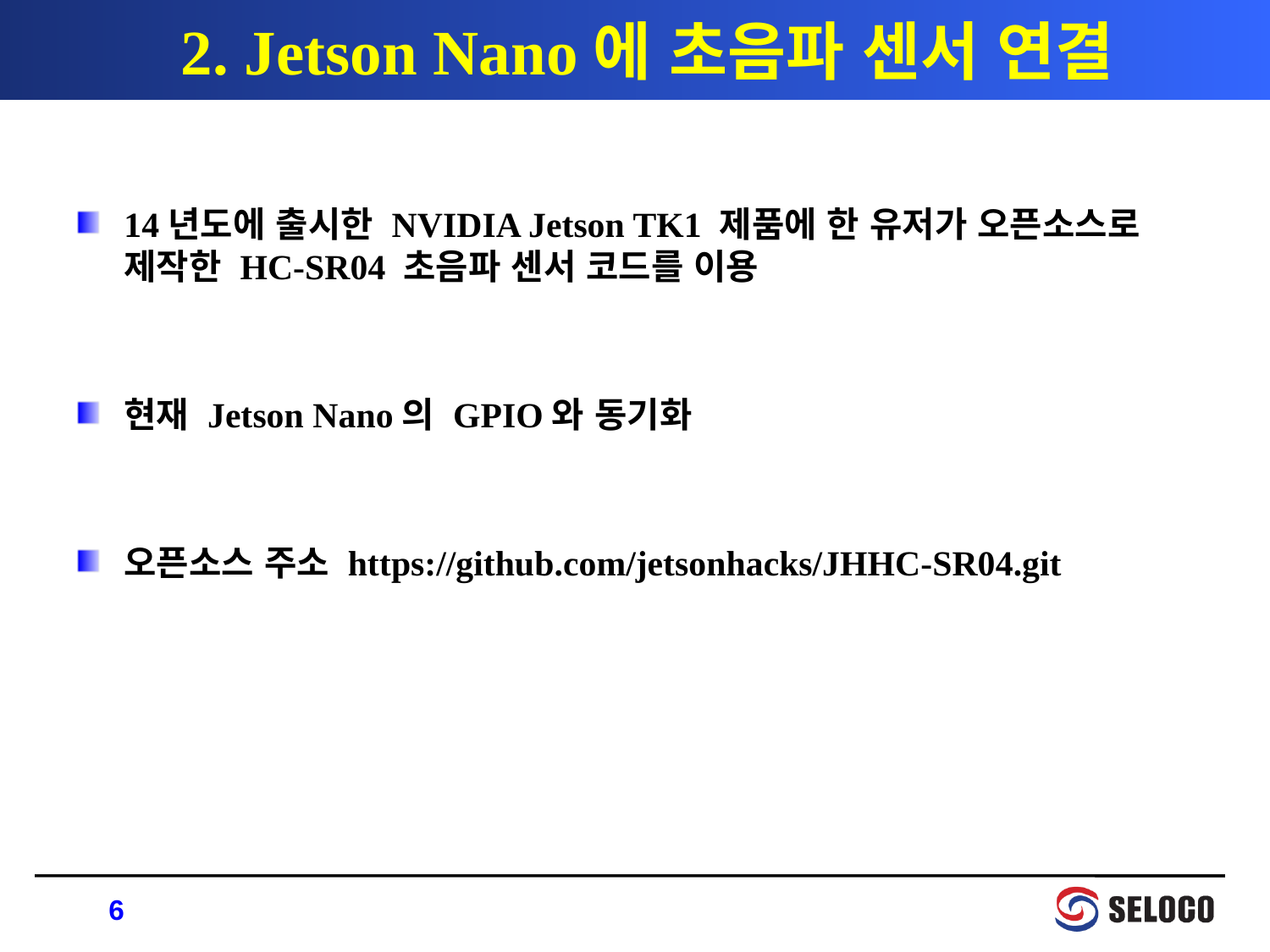

# 2. Jetson Nano에 초음파 센서 연결

14년도에 출시한 NVIDIA Jetson TK1 제품에 한 유저가 오픈소스로 제작한 HC-SR04 초음파 센서 코드를 이용

현재 Jetson Nano의 GPIO와 동기화

오픈소스 주소 https://github.com/jetsonhacks/JHHC-SR04.git
6